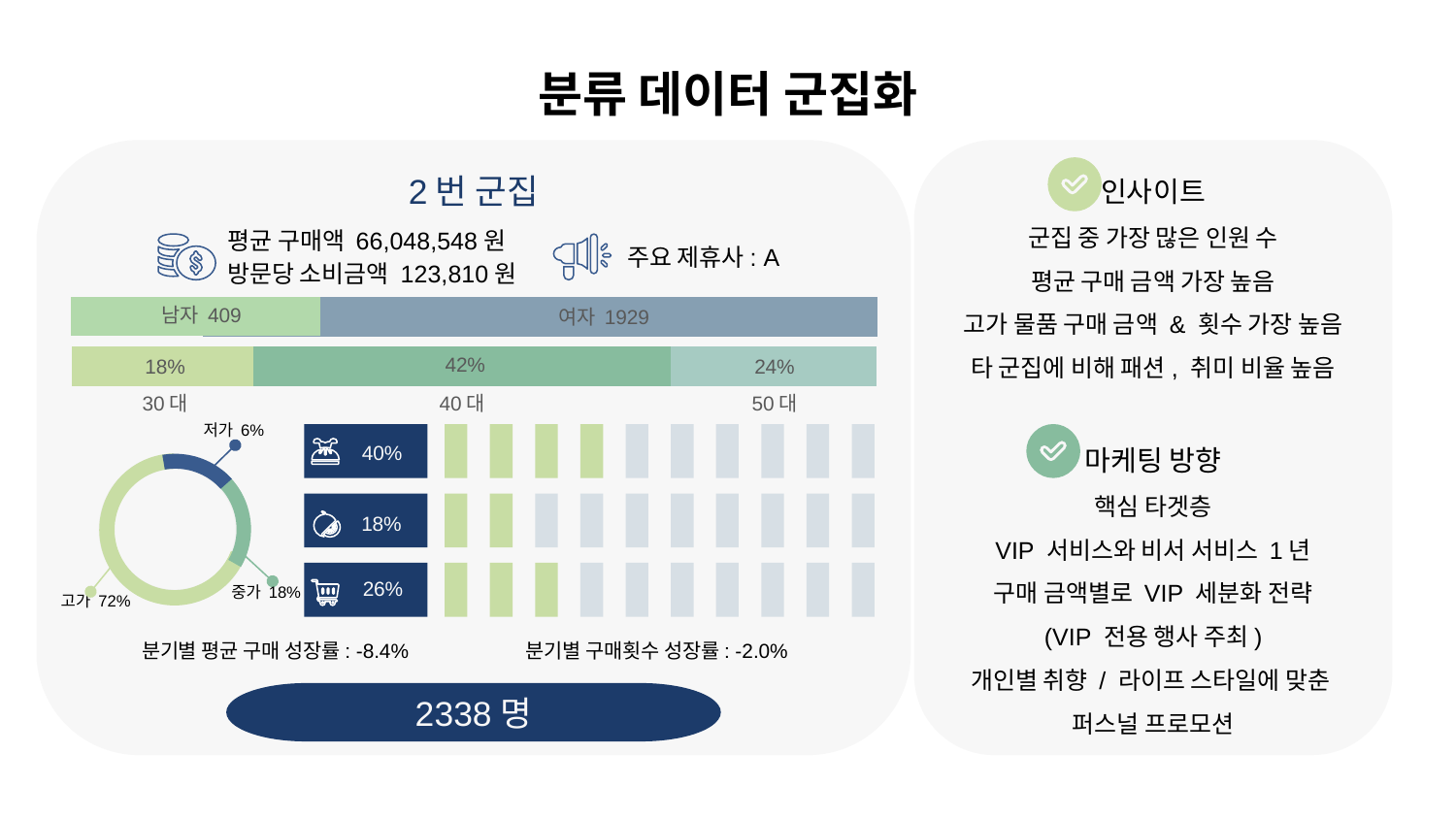

분류 데이터 군집화

인사이트
군집 중 가장 많은 인원 수
평균 구매 금액 가장 높음
고가 물품 구매 금액 & 횟수 가장 높음
타 군집에 비해 패션, 취미 비율 높음

마케팅 방향
핵심 타겟층
VIP 서비스와 비서 서비스 1년
구매 금액별로 VIP 세분화 전략
(VIP 전용 행사 주최)
개인별 취향 / 라이프 스타일에 맞춘
퍼스널 프로모션
2번 군집

평균 구매액 66,048,548원
주요 제휴사: A

방문당 소비금액 123,810원
남자 409
여자 1929

18%
24%
42%

50대
30대
40대
저가 6%

중가 18%
고가 72%

40%

18%

26%

분기별 평균 구매 성장률: -8.4%
분기별 구매횟수 성장률: -2.0%
2338명